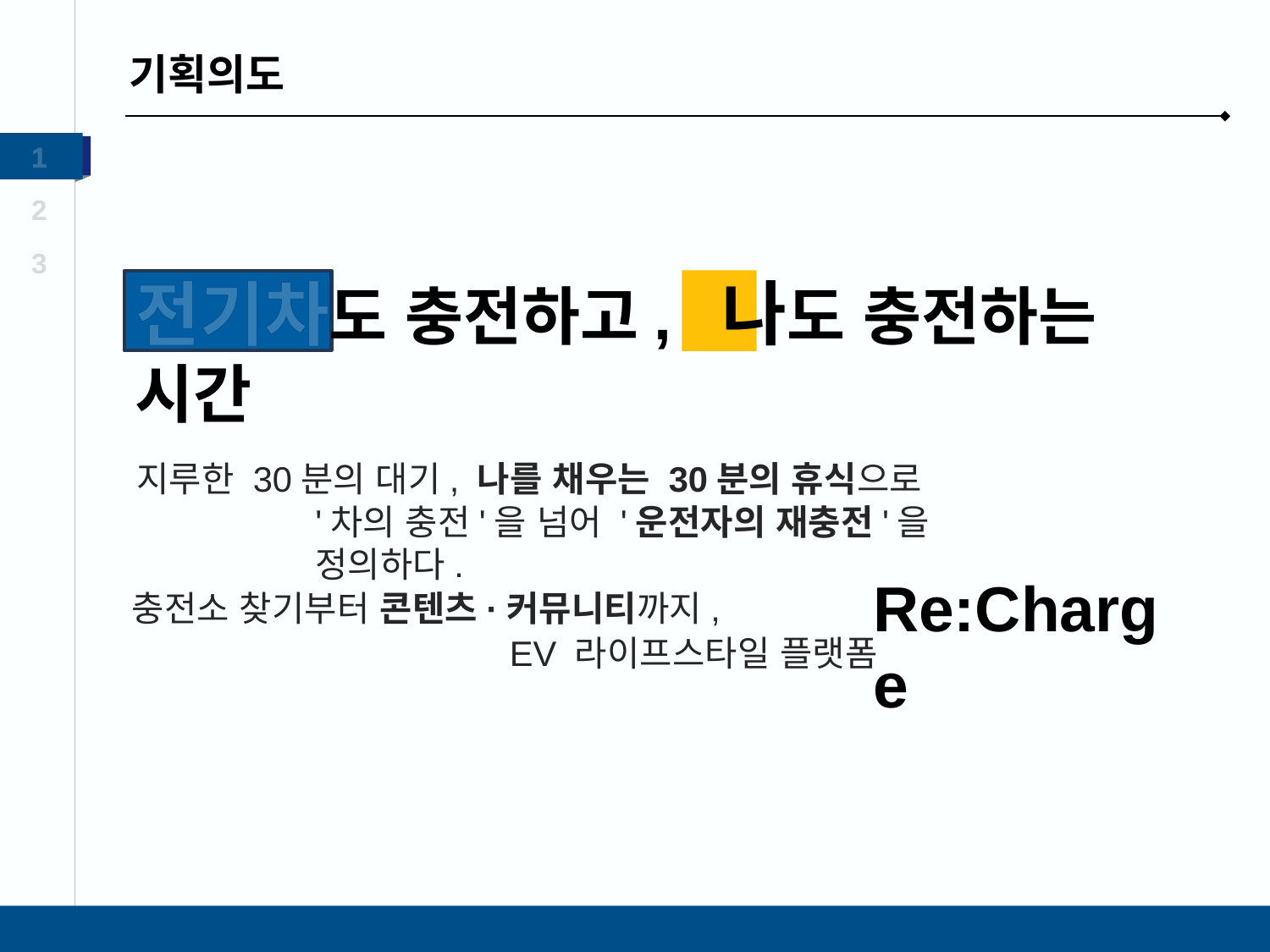

기획의도
1

2
3
전기차도 충전하고,  나도 충전하는 시간

지루한 30분의 대기, 나를 채우는 30분의 휴식으로
'차의 충전'을 넘어 '운전자의 재충전'을 정의하다.
충전소 찾기부터 콘텐츠·커뮤니티까지,
Re:Charge
EV 라이프스타일 플랫폼